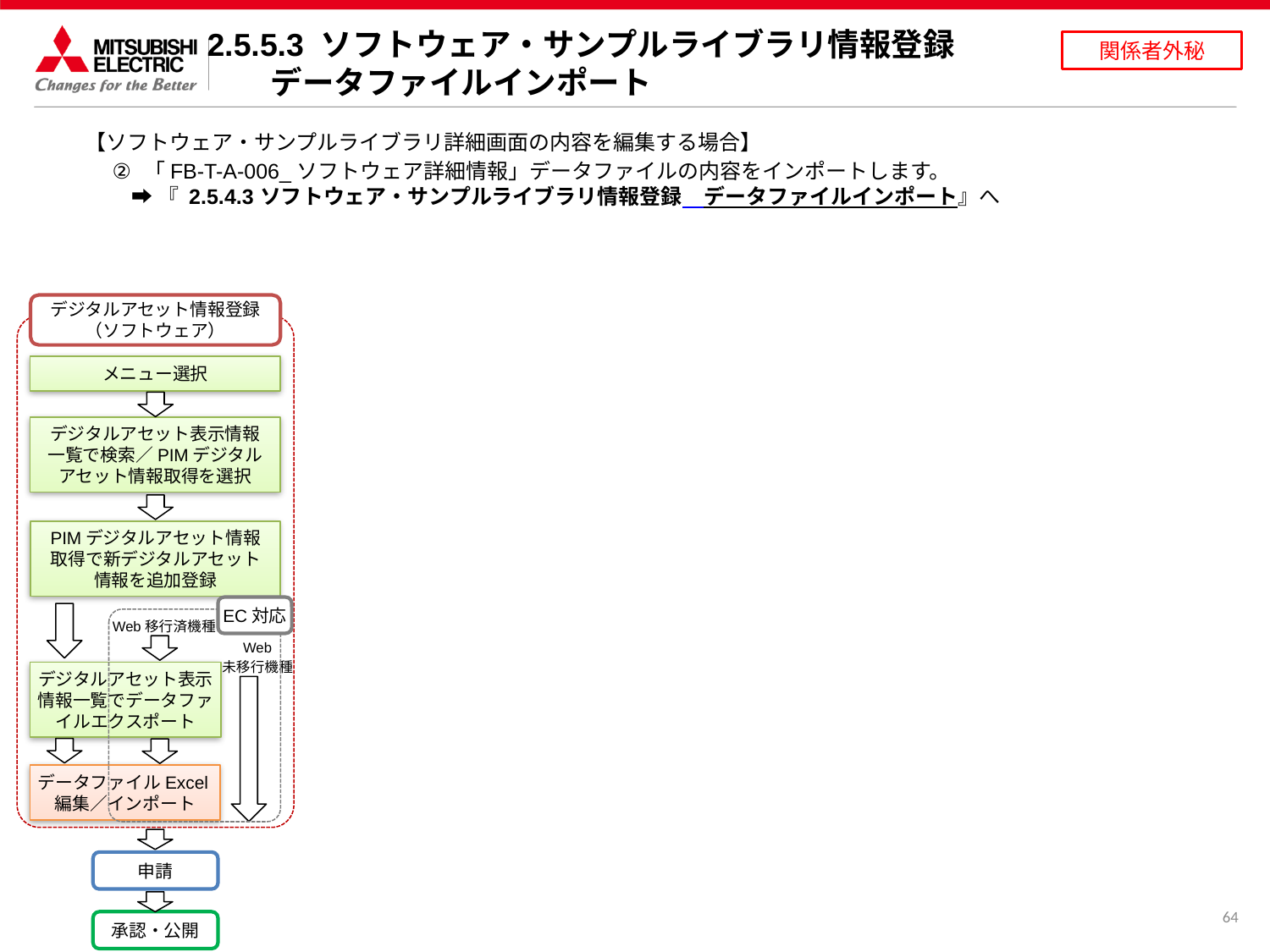

2.5.5.3 ソフトウェア・サンプルライブラリ情報登録
　　データファイルインポート
【ソフトウェア・サンプルライブラリ詳細画面の内容を編集する場合】
「FB-T-A-006_ソフトウェア詳細情報」データファイルの内容をインポートします。
　　 ➡ 『 2.5.4.3 ソフトウェア・サンプルライブラリ情報登録　データファイルインポート』へ
デジタルアセット情報登録
（ソフトウェア）

メニュー選択

デジタルアセット表示情報
一覧で検索／PIMデジタル
アセット情報取得を選択

PIMデジタルアセット情報
取得で新デジタルアセット
情報を追加登録
EC対応

Web移行済機種
Web
未移行機種

デジタルアセット表示情報一覧でデータファイルエクスポート

データファイルExcel編集／インポート

申請

承認・公開
64